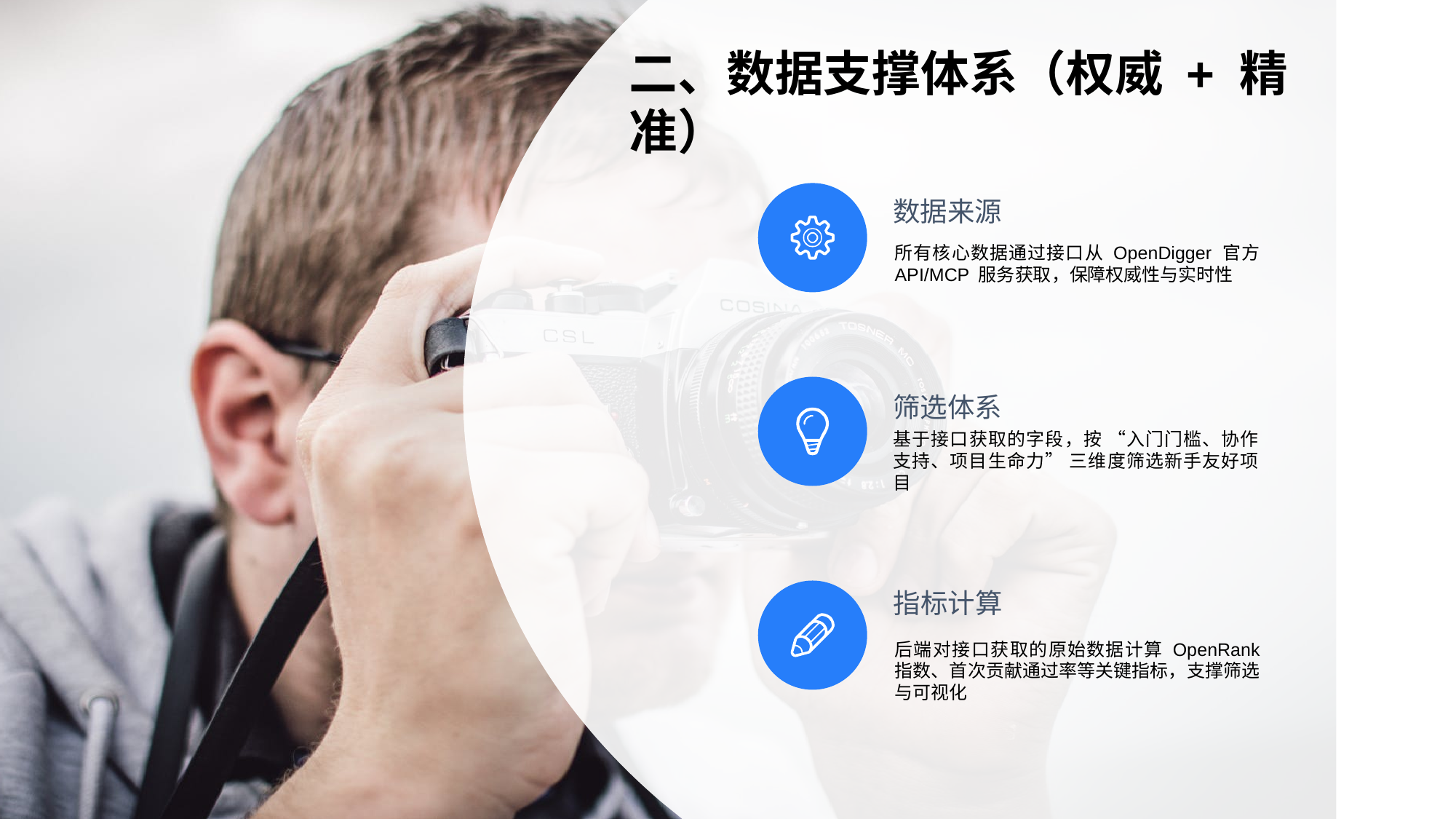

蓝色项目汇报
二、数据支撑体系（权威 + 精准）

数据来源

所有核心数据通过接口从 OpenDigger 官方 API/MCP 服务获取，保障权威性与实时性

筛选体系

基于接口获取的字段，按 “入门门槛、协作支持、项目生命力” 三维度筛选新手友好项目

指标计算

后端对接口获取的原始数据计算 OpenRank 指数、首次贡献通过率等关键指标，支撑筛选与可视化